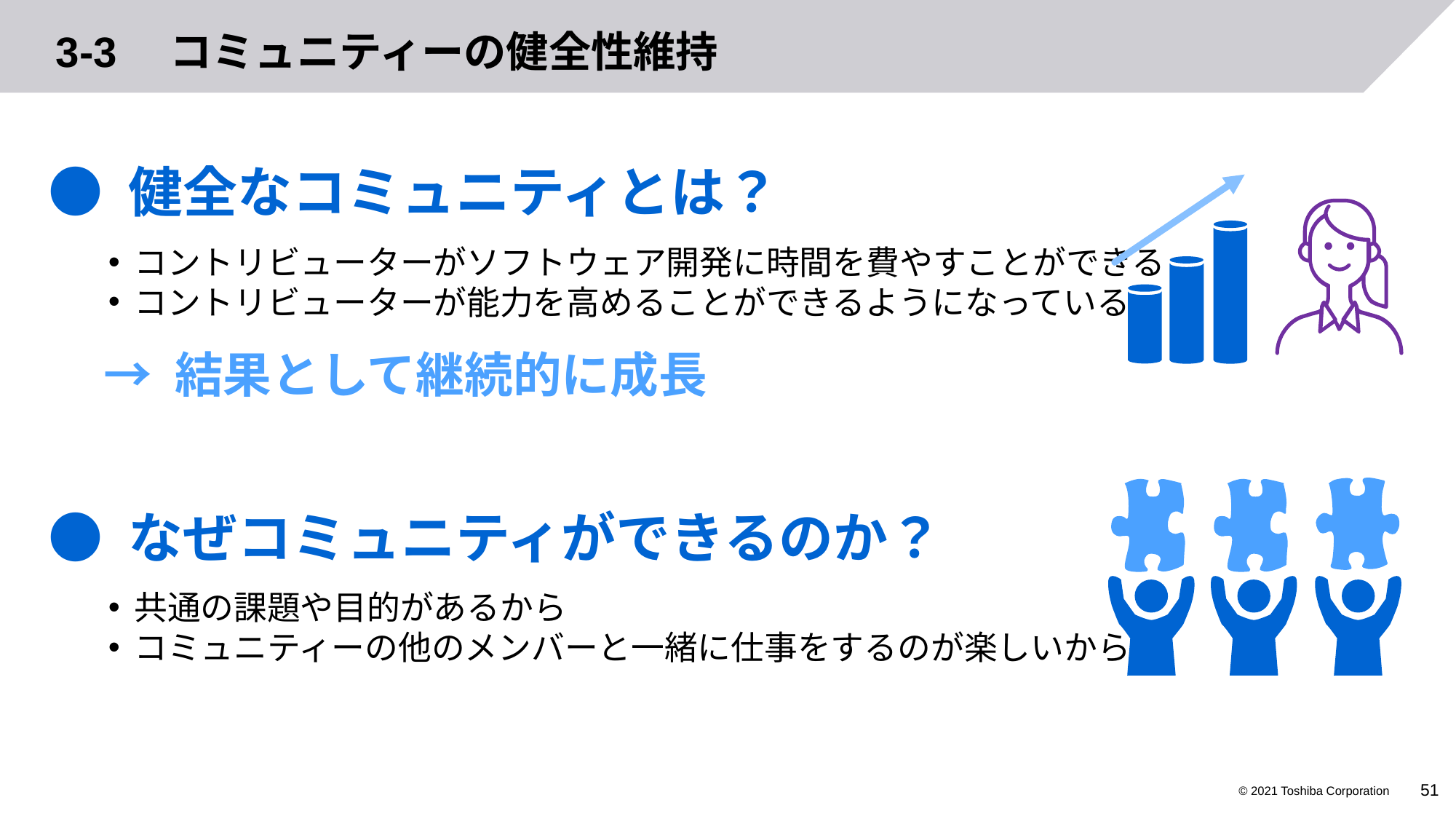

# 3-3　コミュニティーの健全性維持
● 健全なコミュニティとは？
コントリビューターがソフトウェア開発に時間を費やすことができる
コントリビューターが能力を高めることができるようになっている

→ 結果として継続的に成長

● なぜコミュニティができるのか？
共通の課題や目的があるから
コミュニティーの他のメンバーと一緒に仕事をするのが楽しいから